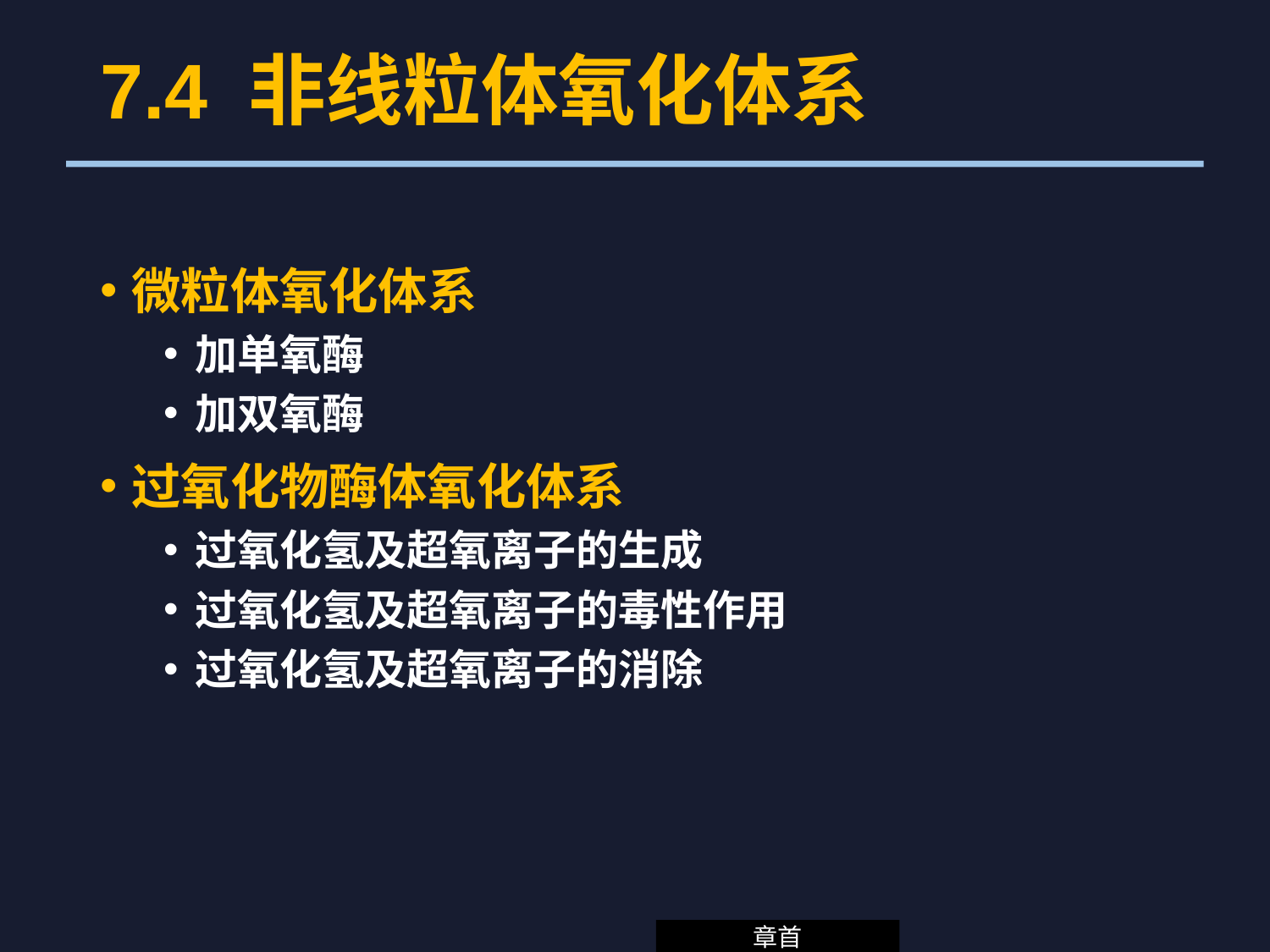

# 7.4 非线粒体氧化体系
微粒体氧化体系
加单氧酶
加双氧酶
过氧化物酶体氧化体系
过氧化氢及超氧离子的生成
过氧化氢及超氧离子的毒性作用
过氧化氢及超氧离子的消除

章首